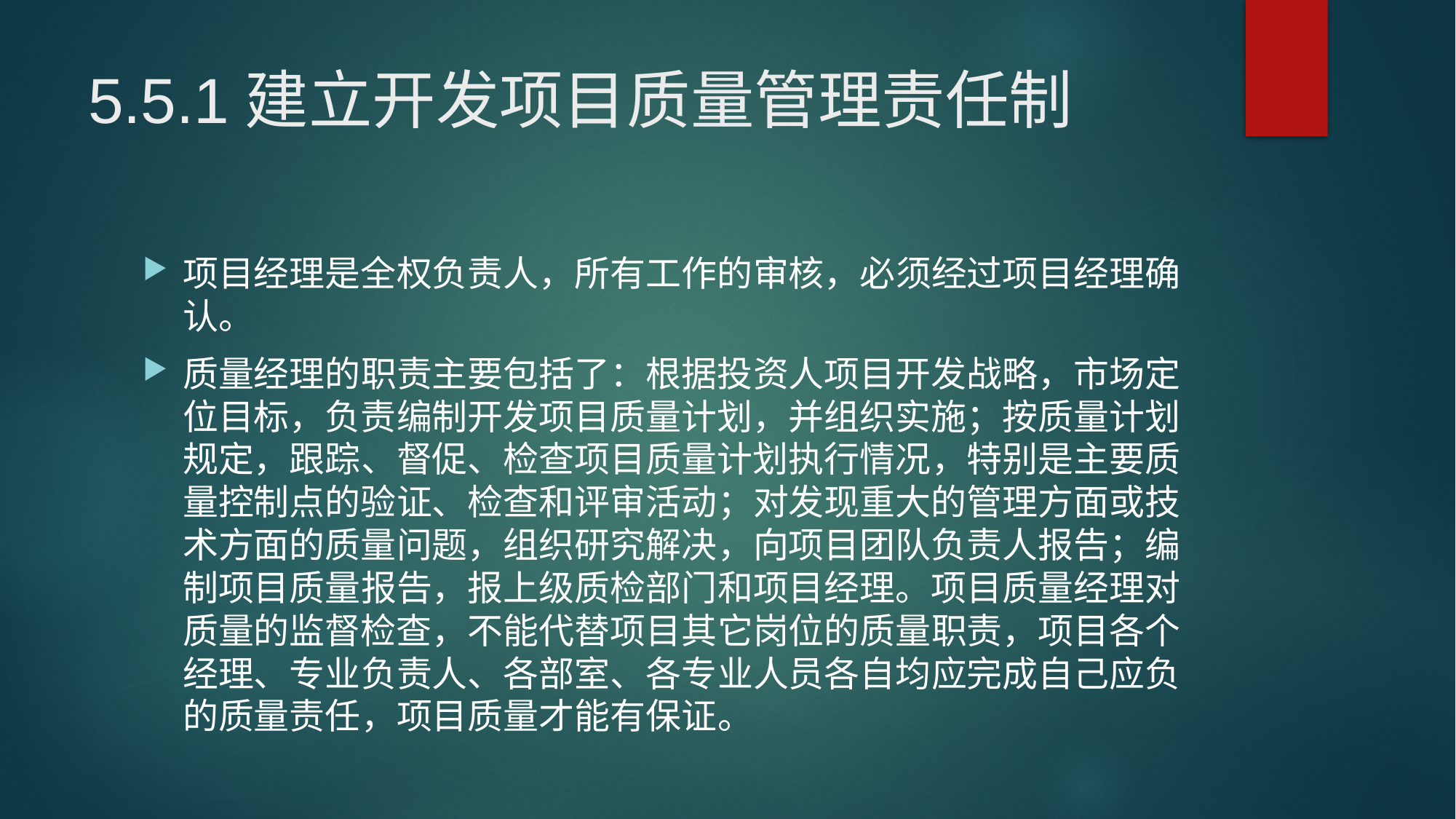

# 5.5.1建立开发项目质量管理责任制
项目经理是全权负责人，所有工作的审核，必须经过项目经理确认。
质量经理的职责主要包括了：根据投资人项目开发战略，市场定位目标，负责编制开发项目质量计划，并组织实施；按质量计划规定，跟踪、督促、检查项目质量计划执行情况，特别是主要质量控制点的验证、检查和评审活动；对发现重大的管理方面或技术方面的质量问题，组织研究解决，向项目团队负责人报告；编制项目质量报告，报上级质检部门和项目经理。项目质量经理对质量的监督检查，不能代替项目其它岗位的质量职责，项目各个经理、专业负责人、各部室、各专业人员各自均应完成自己应负的质量责任，项目质量才能有保证。